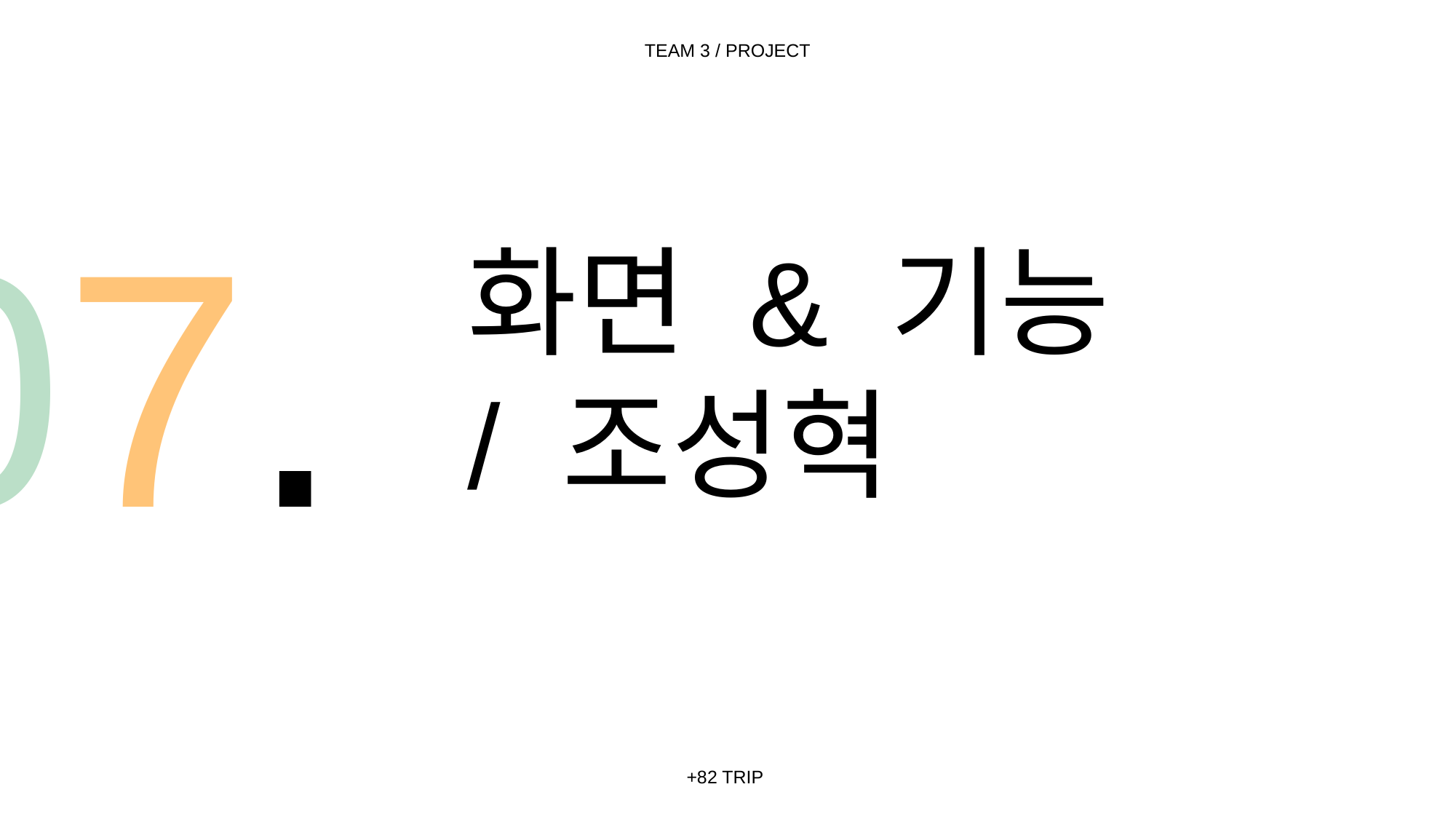

TEAM 3 / PROJECT
07.
화면 & 기능
/ 조성혁
+82 TRIP